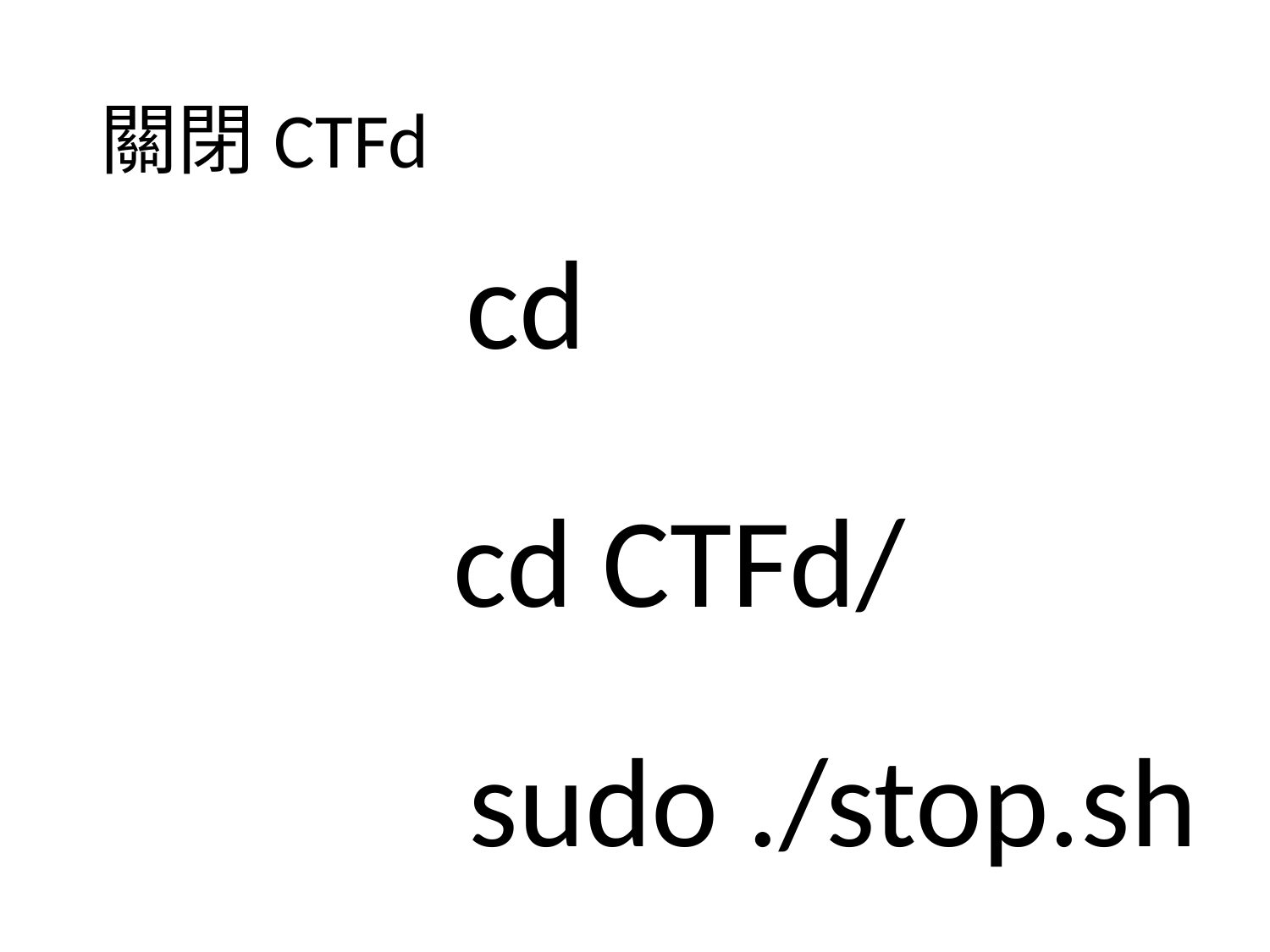

# 關閉CTFd
cd
cd CTFd/
sudo ./stop.sh